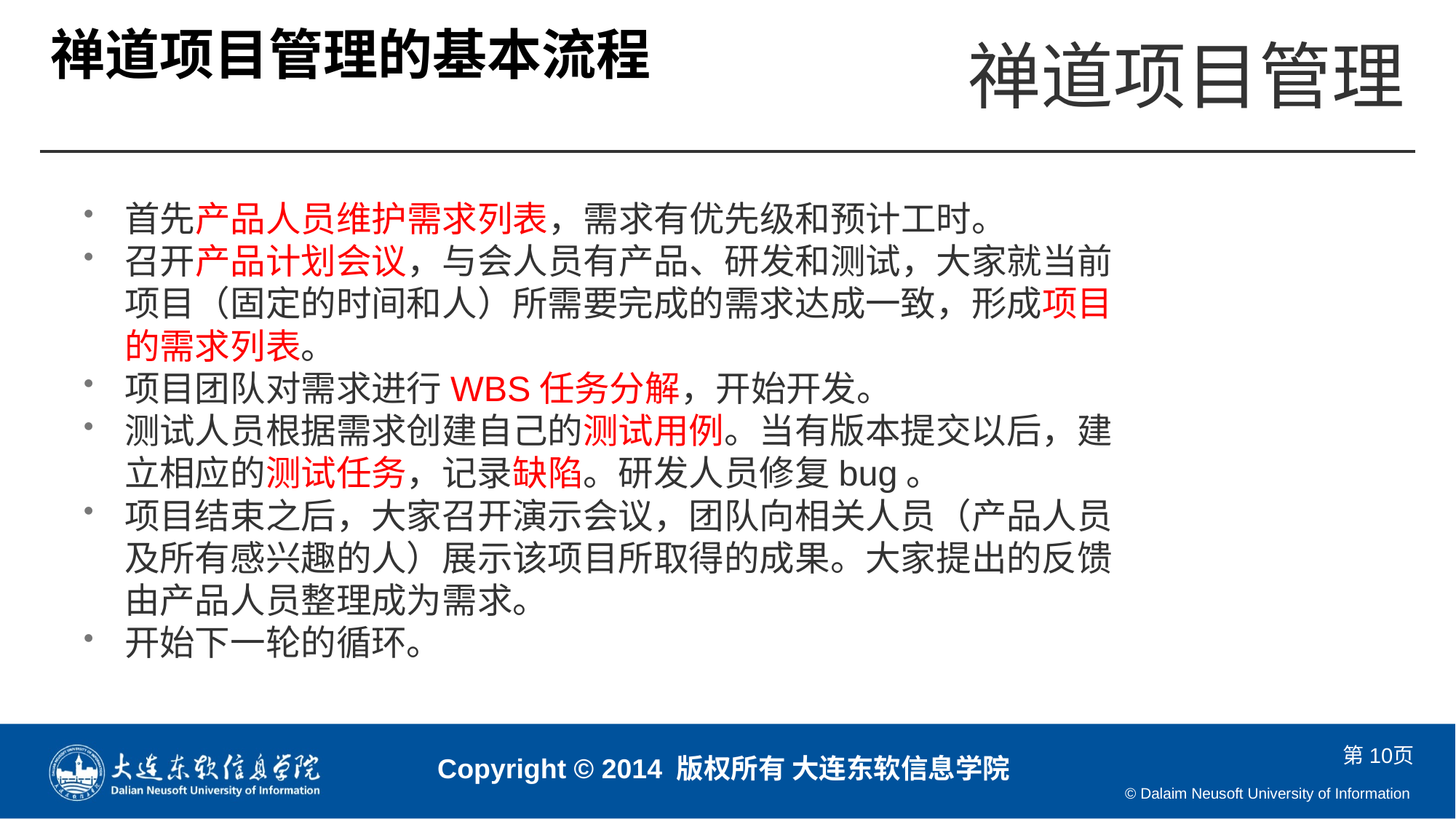

# 禅道项目管理的基本流程

首先产品人员维护需求列表，需求有优先级和预计工时。
召开产品计划会议，与会人员有产品、研发和测试，大家就当前项目（固定的时间和人）所需要完成的需求达成一致，形成项目的需求列表。
项目团队对需求进行WBS任务分解，开始开发。
测试人员根据需求创建自己的测试用例。当有版本提交以后，建立相应的测试任务，记录缺陷。研发人员修复bug。
项目结束之后，大家召开演示会议，团队向相关人员（产品人员及所有感兴趣的人）展示该项目所取得的成果。大家提出的反馈由产品人员整理成为需求。
开始下一轮的循环。